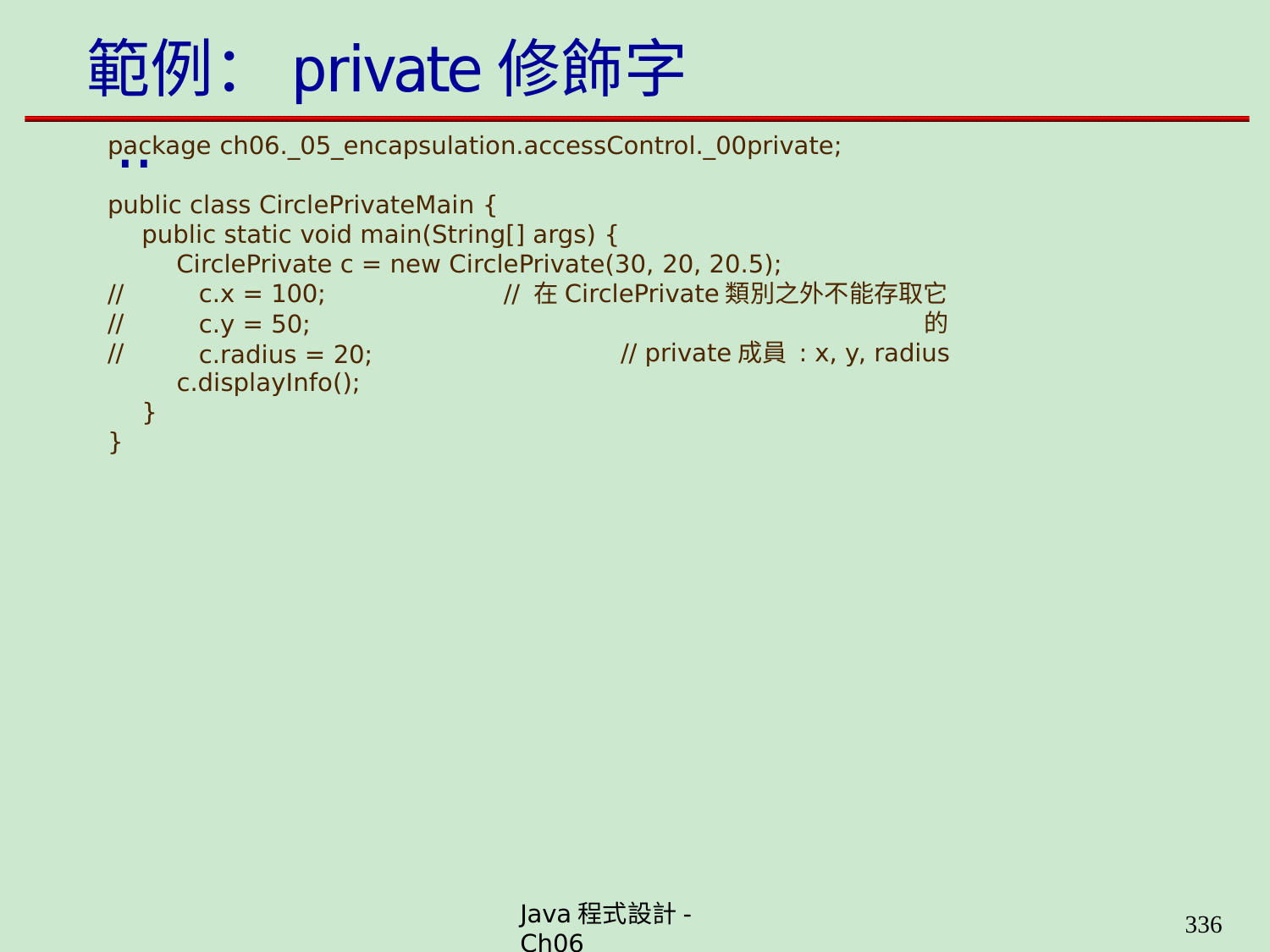

# 範例：private修飾字 ..
package ch06._05_encapsulation.accessControl._00private;

public class CirclePrivateMain {
public static void main(String[] args) {
CirclePrivate c = new CirclePrivate(30, 20, 20.5);
//
//
//
c.x = 100;
c.y = 50;  c.radius = 20;
c.displayInfo();
// 在CirclePrivate類別之外不能存取它的
// private成員 : x, y, radius
}
}
Java程式設計-Ch06
336